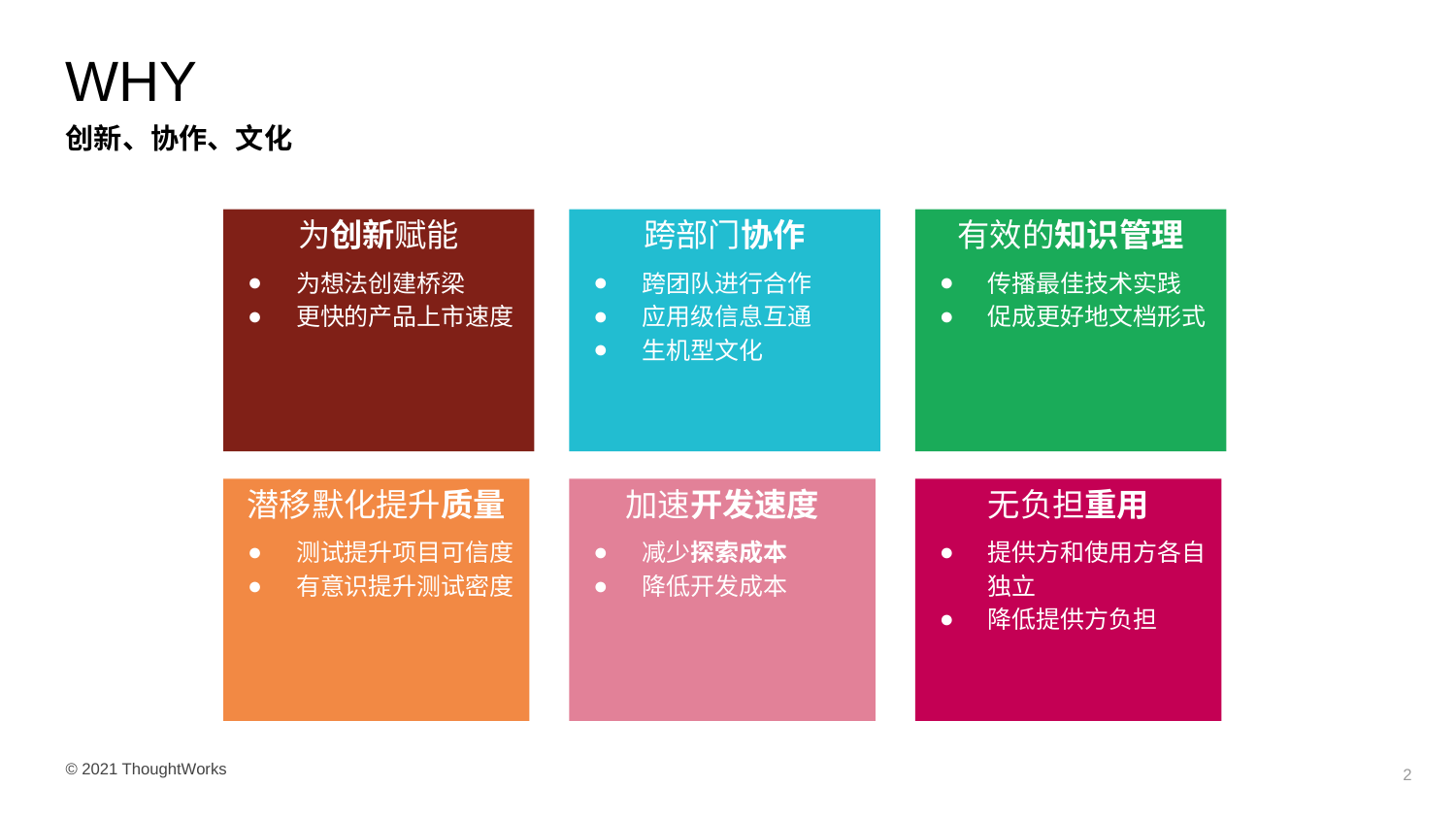

# WHY
创新、协作、文化
跨部门协作
跨团队进行合作
应用级信息互通
生机型文化

为创新赋能
为想法创建桥梁
更快的产品上市速度
有效的知识管理
传播最佳技术实践
促成更好地文档形式
加速开发速度
减少探索成本
降低开发成本
潜移默化提升质量
测试提升项目可信度
有意识提升测试密度
无负担重用
提供方和使用方各自独立
降低提供方负担
2